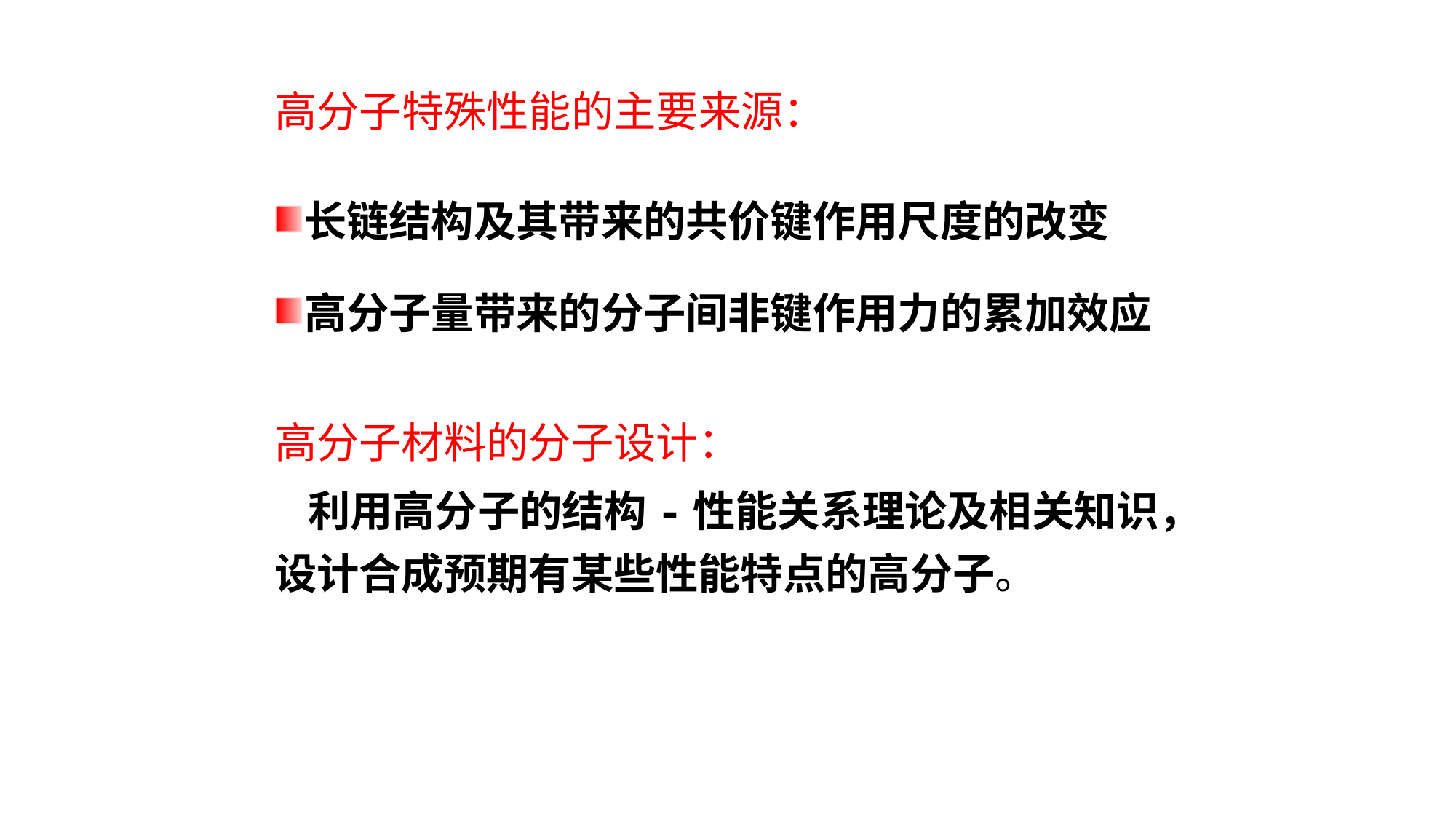

# 高分子特殊性能的主要来源：
长链结构及其带来的共价键作用尺度的改变
高分子量带来的分子间非键作用力的累加效应

高分子材料的分子设计：
  利用高分子的结构-性能关系理论及相关知识，设计合成预期有某些性能特点的高分子。
94